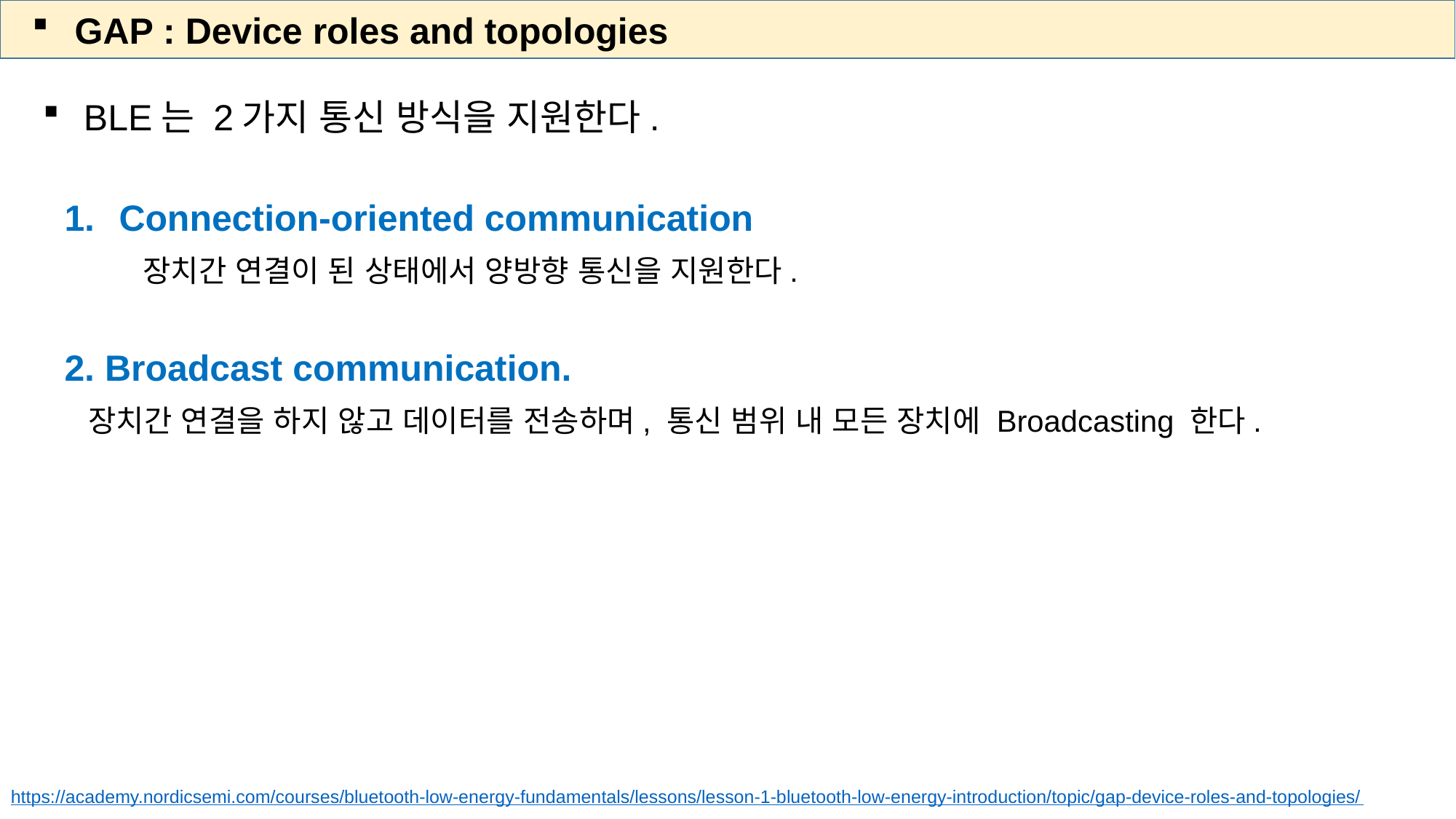

GAP : Device roles and topologies
BLE는 2가지 통신 방식을 지원한다.
Connection-oriented communication
  장치간 연결이 된 상태에서 양방향 통신을 지원한다.

2. Broadcast communication.
  장치간 연결을 하지 않고 데이터를 전송하며, 통신 범위 내 모든 장치에 Broadcasting 한다.

https://academy.nordicsemi.com/courses/bluetooth-low-energy-fundamentals/lessons/lesson-1-bluetooth-low-energy-introduction/topic/gap-device-roles-and-topologies/